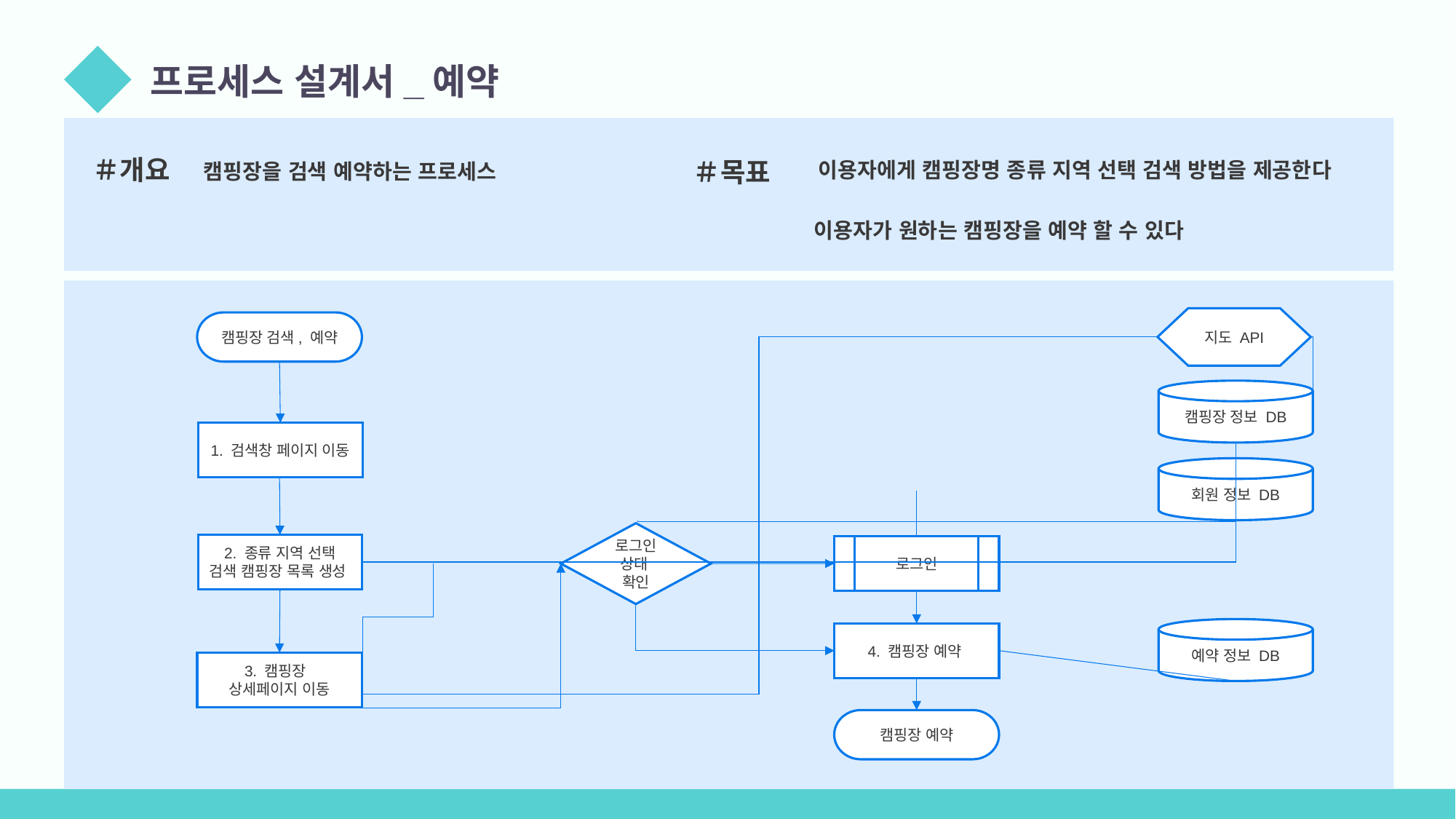

02
프로세스 설계서_예약

＃개요
＃목표
이용자에게 캠핑장명 종류 지역 선택 검색 방법을 제공한다
캠핑장을 검색 예약하는 프로세스
이용자가 원하는 캠핑장을 예약 할 수 있다

지도 API
캠핑장 검색, 예약
캠핑장 정보 DB
1. 검색창 페이지 이동
회원 정보 DB
로그인 상태
확인
2. 종류 지역 선택 검색 캠핑장 목록 생성
로그인
예약 정보 DB
4. 캠핑장 예약
3. 캠핑장
상세페이지 이동
캠핑장 예약